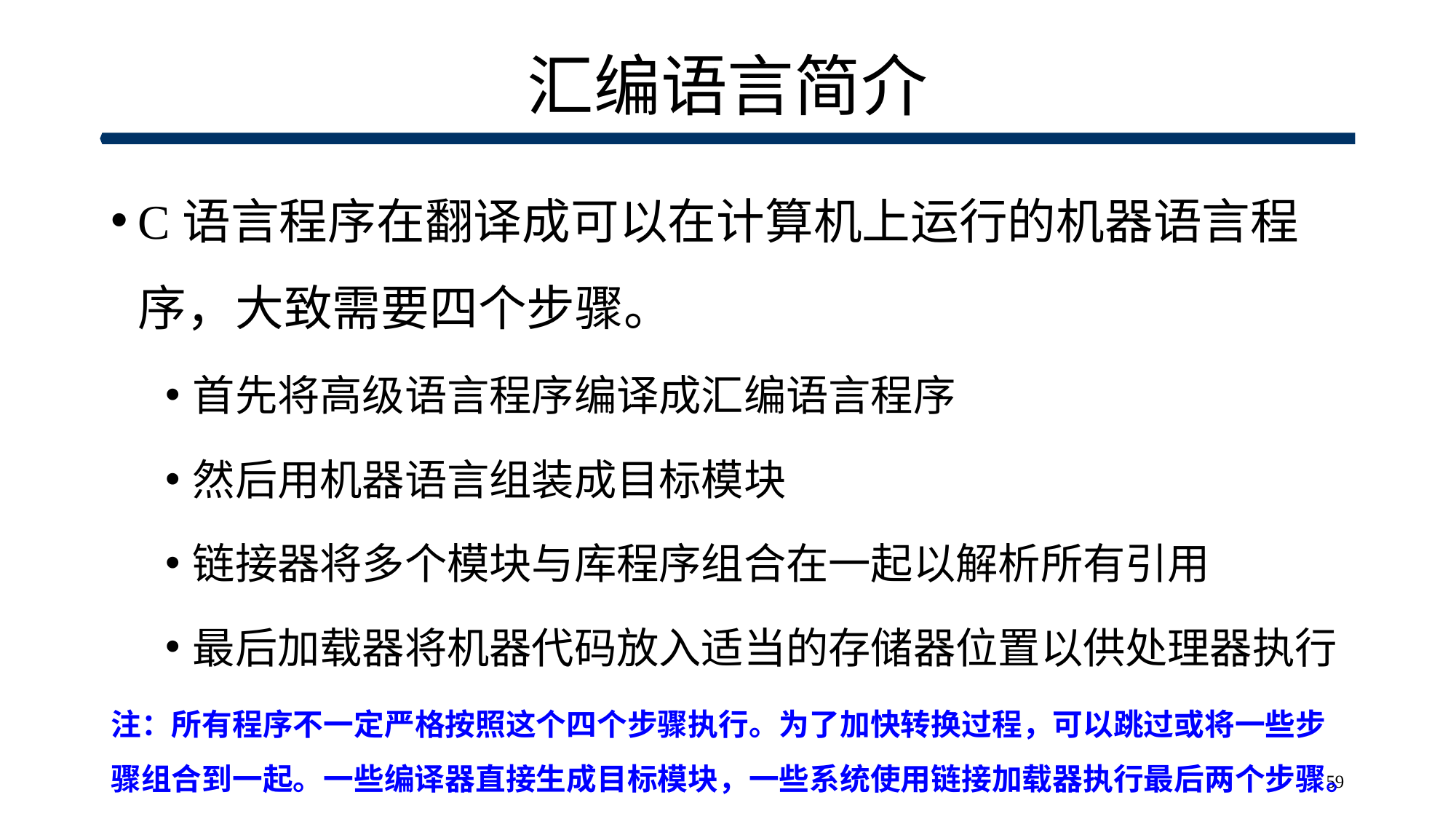

# 汇编语言简介
C语言程序在翻译成可以在计算机上运行的机器语言程序，大致需要四个步骤。
首先将高级语言程序编译成汇编语言程序
然后用机器语言组装成目标模块
链接器将多个模块与库程序组合在一起以解析所有引用
最后加载器将机器代码放入适当的存储器位置以供处理器执行
注：所有程序不一定严格按照这个四个步骤执行。为了加快转换过程，可以跳过或将一些步骤组合到一起。一些编译器直接生成目标模块，一些系统使用链接加载器执行最后两个步骤。

59